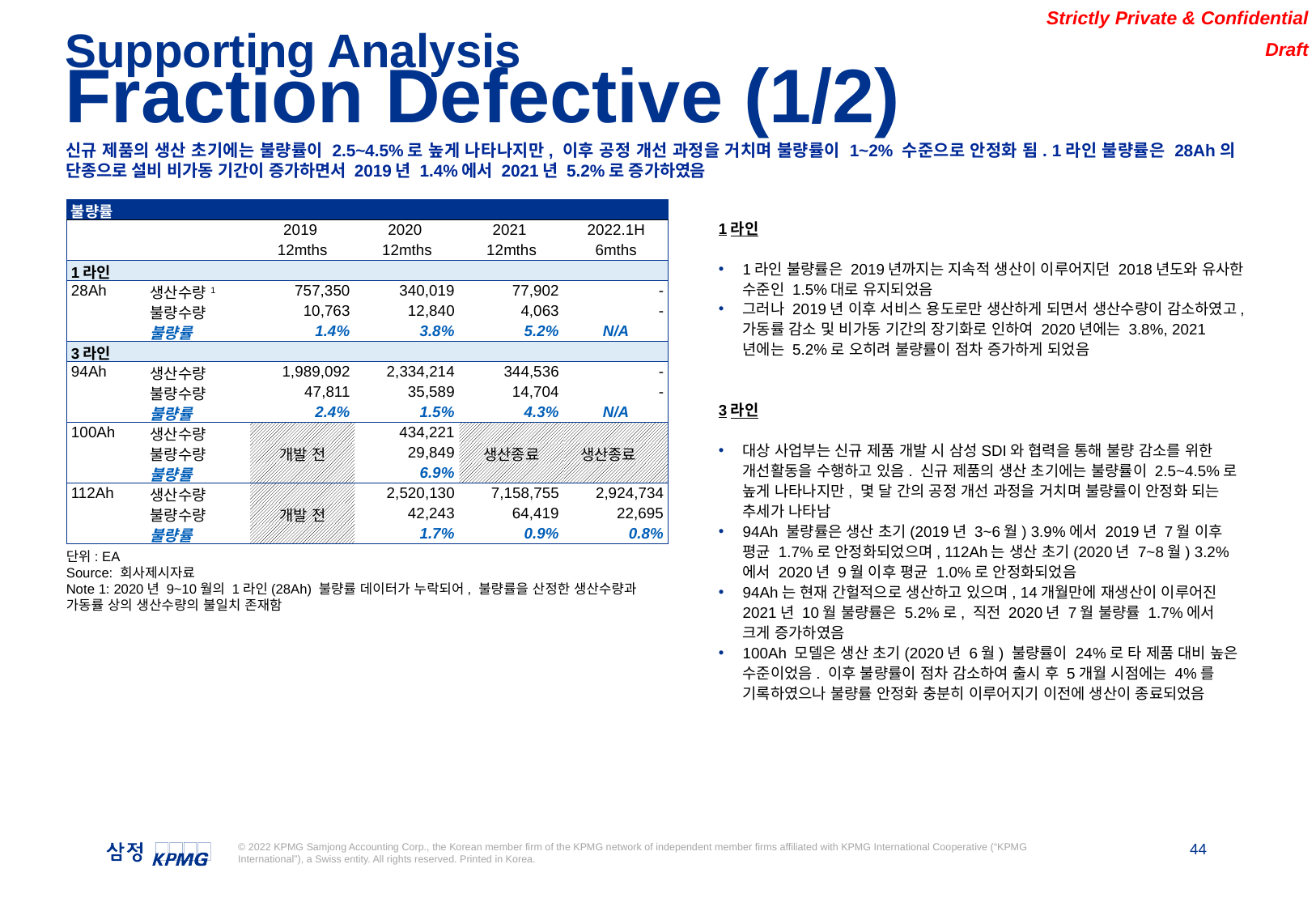

Supporting Analysis
Fraction Defective (1/2)
신규 제품의 생산 초기에는 불량률이 2.5~4.5%로 높게 나타나지만, 이후 공정 개선 과정을 거치며 불량률이 1~2% 수준으로 안정화 됨. 1라인 불량률은 28Ah의 단종으로 설비 비가동 기간이 증가하면서 2019년 1.4%에서 2021년 5.2%로 증가하였음
| 불량률 |  |  |  |  |  |
| --- | --- | --- | --- | --- | --- |
|  |  | 2019 | 2020 | 2021 | 2022.1H |
|  |  | 12mths | 12mths | 12mths | 6mths |
| 1라인 |  |  |  |  |  |
| 28Ah | 생산수량1 | 757,350 | 340,019 | 77,902 | - |
|  | 불량수량 | 10,763 | 12,840 | 4,063 | - |
|  | 불량률 | 1.4% | 3.8% | 5.2% | N/A |
| 3라인 |  |  |  |  |  |
| 94Ah | 생산수량 | 1,989,092 | 2,334,214 | 344,536 | - |
|  | 불량수량 | 47,811 | 35,589 | 14,704 | - |
|  | 불량률 | 2.4% | 1.5% | 4.3% | N/A |
| 100Ah | 생산수량 |  | 434,221 |  |  |
|  | 불량수량 | 개발 전 | 29,849 | 생산종료 | 생산종료 |
|  | 불량률 |  | 6.9% |  |  |
| 112Ah | 생산수량 |  | 2,520,130 | 7,158,755 | 2,924,734 |
|  | 불량수량 | 개발 전 | 42,243 | 64,419 | 22,695 |
|  | 불량률 |  | 1.7% | 0.9% | 0.8% |
1라인

1라인 불량률은 2019년까지는 지속적 생산이 이루어지던 2018년도와 유사한 수준인 1.5%대로 유지되었음
그러나 2019년 이후 서비스 용도로만 생산하게 되면서 생산수량이 감소하였고, 가동률 감소 및 비가동 기간의 장기화로 인하여 2020년에는 3.8%, 2021년에는 5.2%로 오히려 불량률이 점차 증가하게 되었음

3라인

대상 사업부는 신규 제품 개발 시 삼성SDI와 협력을 통해 불량 감소를 위한 개선활동을 수행하고 있음. 신규 제품의 생산 초기에는 불량률이 2.5~4.5%로 높게 나타나지만, 몇 달 간의 공정 개선 과정을 거치며 불량률이 안정화 되는 추세가 나타남
94Ah 불량률은 생산 초기(2019년 3~6월) 3.9%에서 2019년 7월 이후 평균 1.7%로 안정화되었으며, 112Ah는 생산 초기(2020년 7~8월) 3.2%에서 2020년 9월 이후 평균 1.0%로 안정화되었음
94Ah는 현재 간헐적으로 생산하고 있으며, 14개월만에 재생산이 이루어진 2021년 10월 불량률은 5.2%로, 직전 2020년 7월 불량률 1.7%에서 크게 증가하였음
100Ah 모델은 생산 초기(2020년 6월) 불량률이 24%로 타 제품 대비 높은 수준이었음. 이후 불량률이 점차 감소하여 출시 후 5개월 시점에는 4%를 기록하였으나 불량률 안정화 충분히 이루어지기 이전에 생산이 종료되었음
단위: EA
Source: 회사제시자료
Note 1: 2020년 9~10월의 1라인(28Ah) 불량률 데이터가 누락되어, 불량률을 산정한 생산수량과 가동률 상의 생산수량의 불일치 존재함